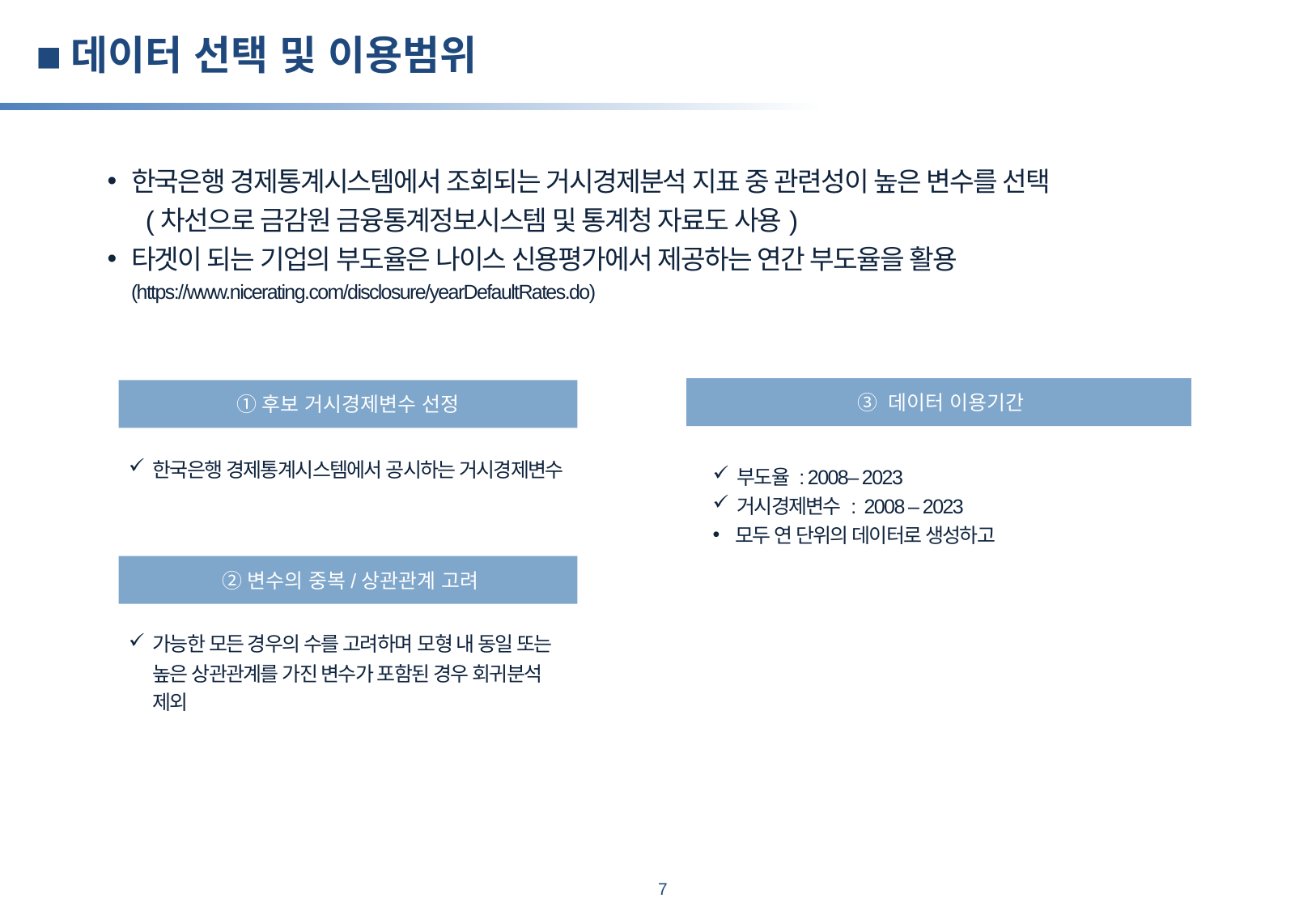

◼데이터 선택 및 이용범위

한국은행 경제통계시스템에서 조회되는 거시경제분석 지표 중 관련성이 높은 변수를 선택
      (차선으로 금감원 금융통계정보시스템 및 통계청 자료도 사용)
타겟이 되는 기업의 부도율은 나이스 신용평가에서 제공하는 연간 부도율을 활용 (https://www.nicerating.com/disclosure/yearDefaultRates.do)
 ③ 데이터 이용기간
①후보 거시경제변수 선정
한국은행 경제통계시스템에서 공시하는 거시경제변수
부도율 : 2008– 2023
거시경제변수 :  2008 – 2023
모두 연 단위의 데이터로 생성하고
 ②변수의 중복/상관관계 고려
가능한 모든 경우의 수를 고려하며 모형 내 동일 또는 높은 상관관계를 가진 변수가 포함된 경우 회귀분석 제외